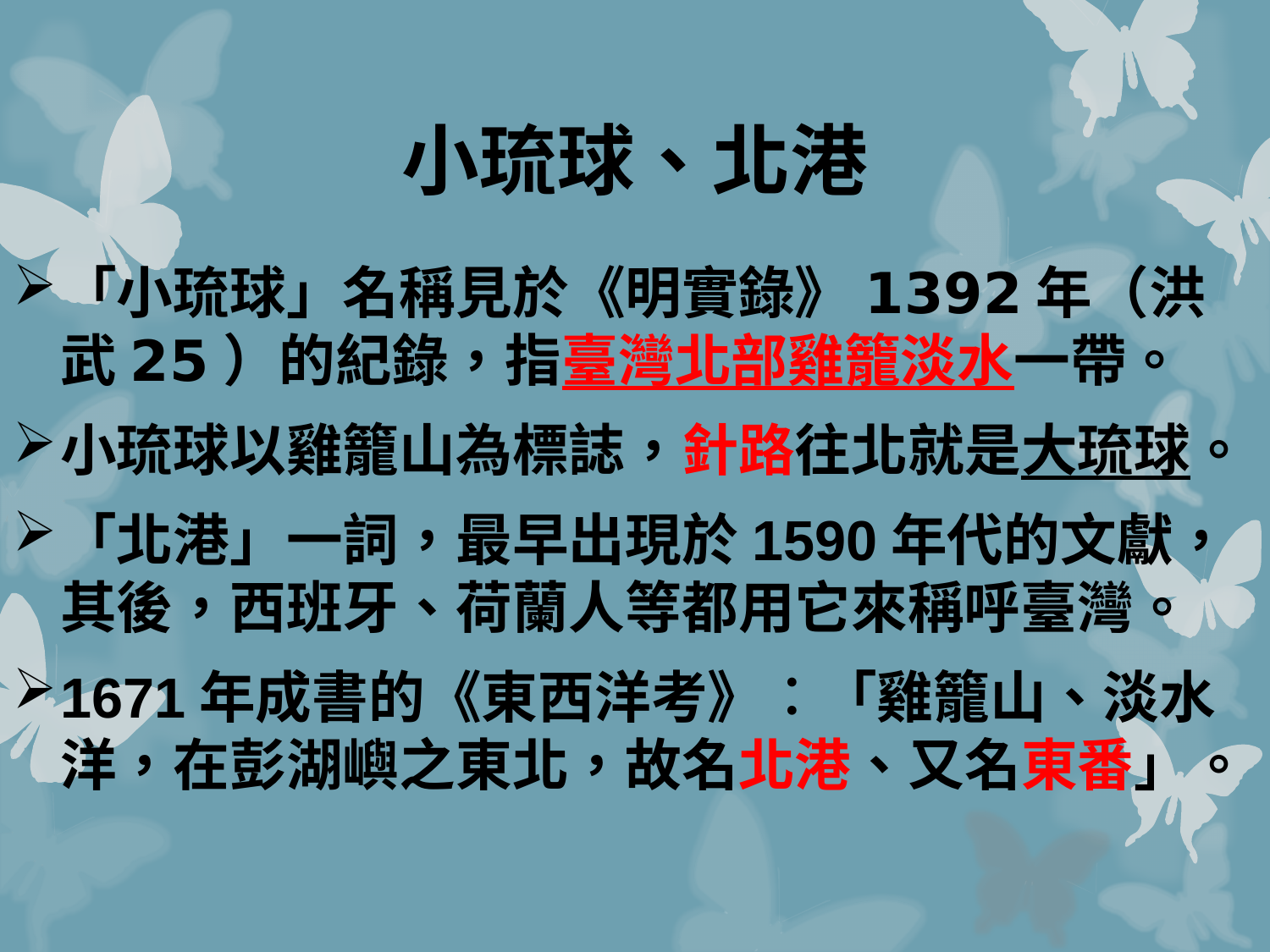

# 小琉球、北港
「小琉球」名稱見於《明實錄》1392年（洪武25）的紀錄，指臺灣北部雞籠淡水一帶。
小琉球以雞籠山為標誌，針路往北就是大琉球。
「北港」一詞，最早出現於1590年代的文獻，其後，西班牙、荷蘭人等都用它來稱呼臺灣。
1671年成書的《東西洋考》︰「雞籠山、淡水洋，在彭湖嶼之東北，故名北港、又名東番」。